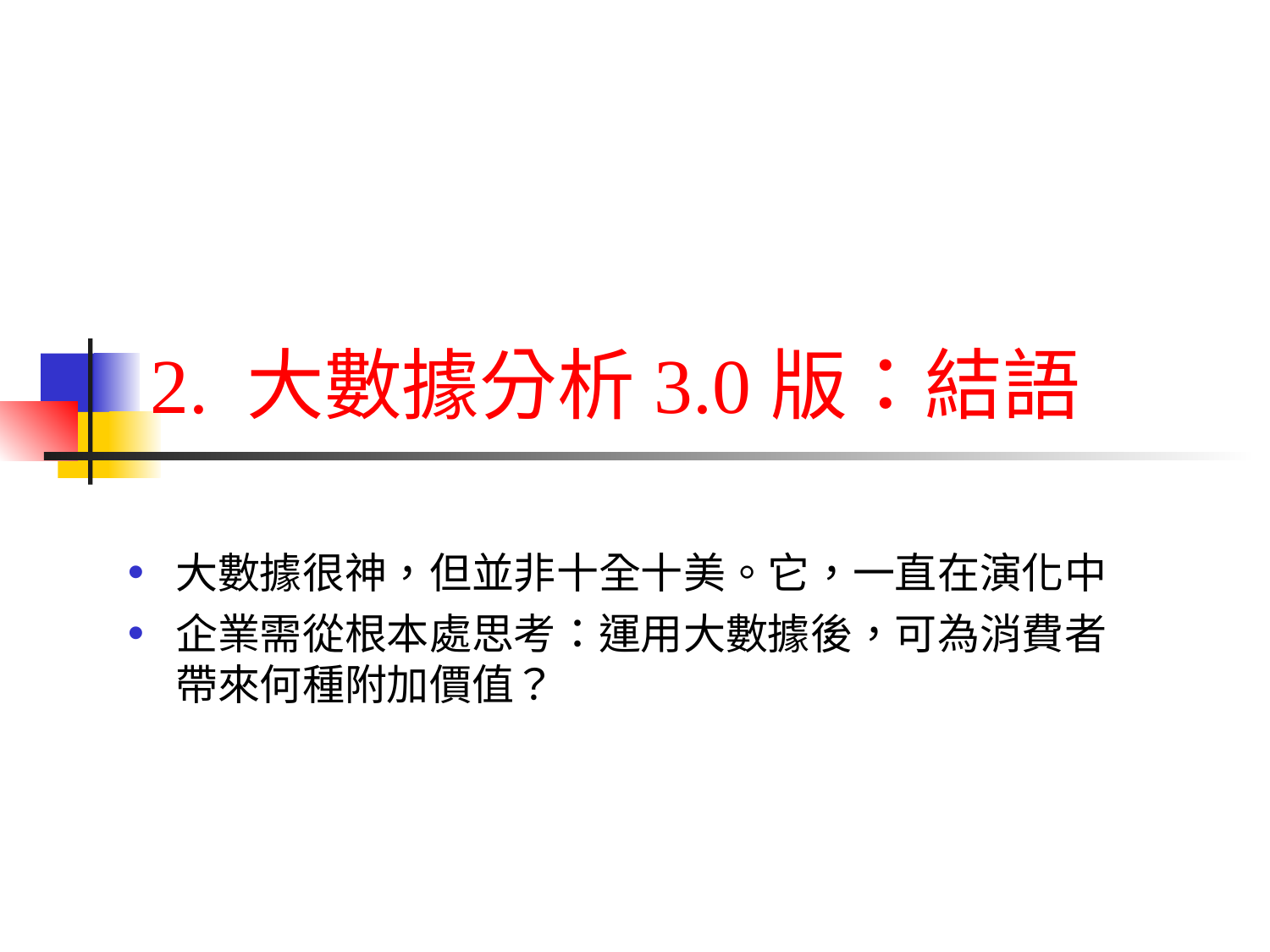

# 2. 大數據分析3.0版：結語
大數據很神，但並非十全十美。它，一直在演化中
企業需從根本處思考：運用大數據後，可為消費者帶來何種附加價值？